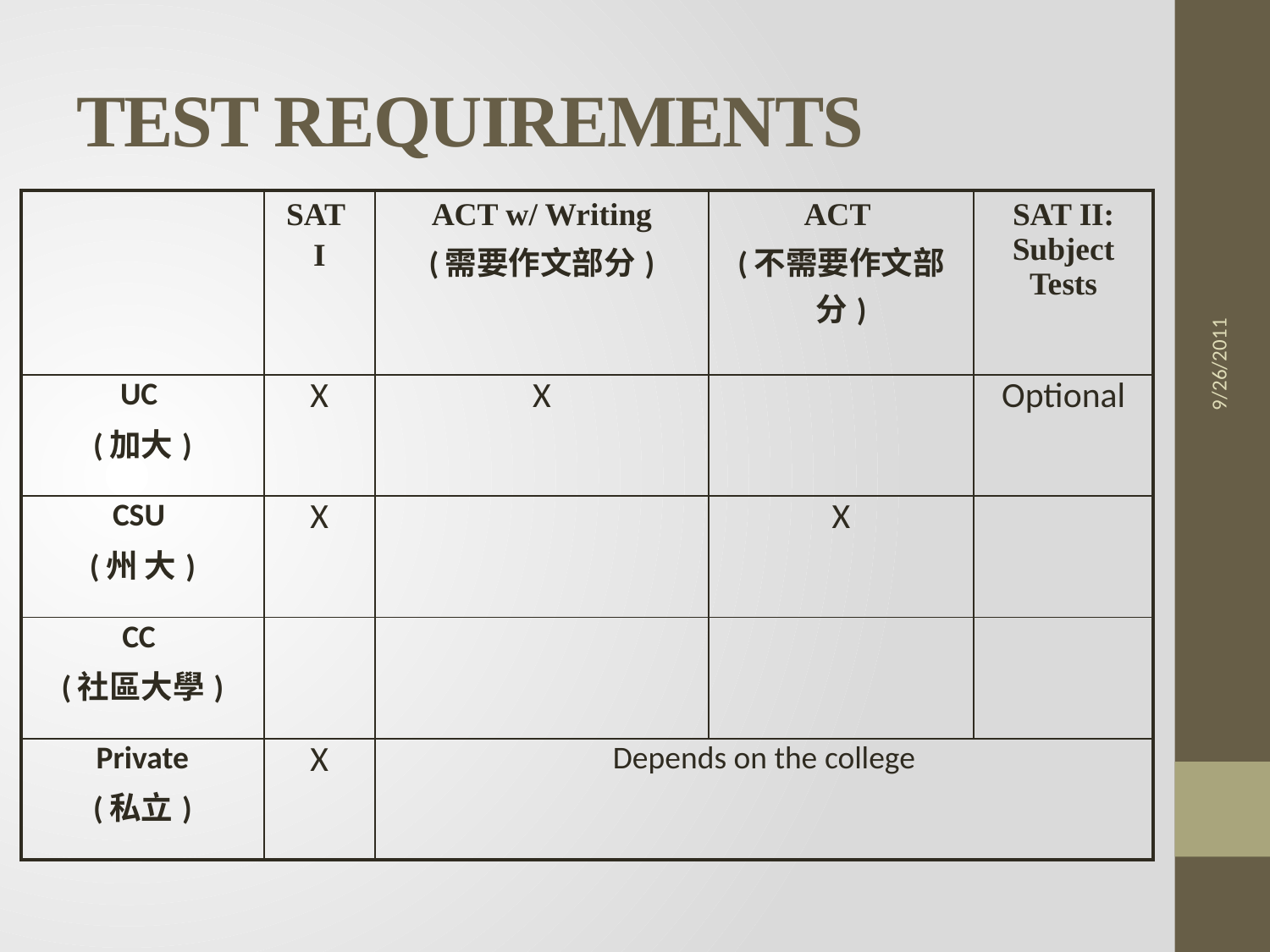

# TEST REQUIREMENTS
|  | SAT I | ACT w/ Writing (需要作文部分) | ACT (不需要作文部分) | SAT II: Subject Tests |
| --- | --- | --- | --- | --- |
| UC (加大) | X | X |  | Optional |
| CSU (州 大) | X |  | X |  |
| CC (社區大學) |  |  |  |  |
| Private (私立) | X | Depends on the college |  |  |
9/26/2011